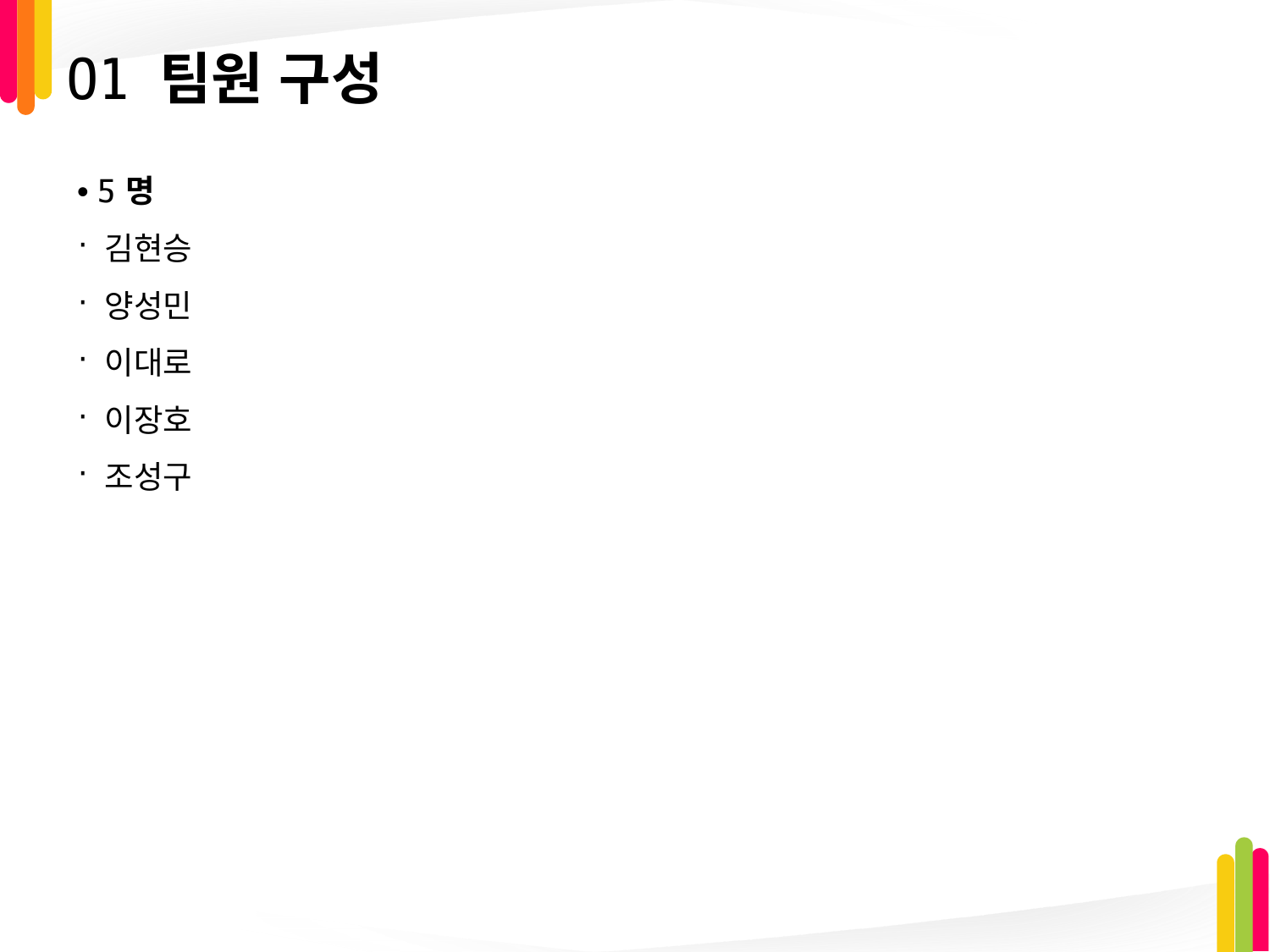

# 01 팀원 구성
• 5명
· 김현승
· 양성민
· 이대로
· 이장호
· 조성구